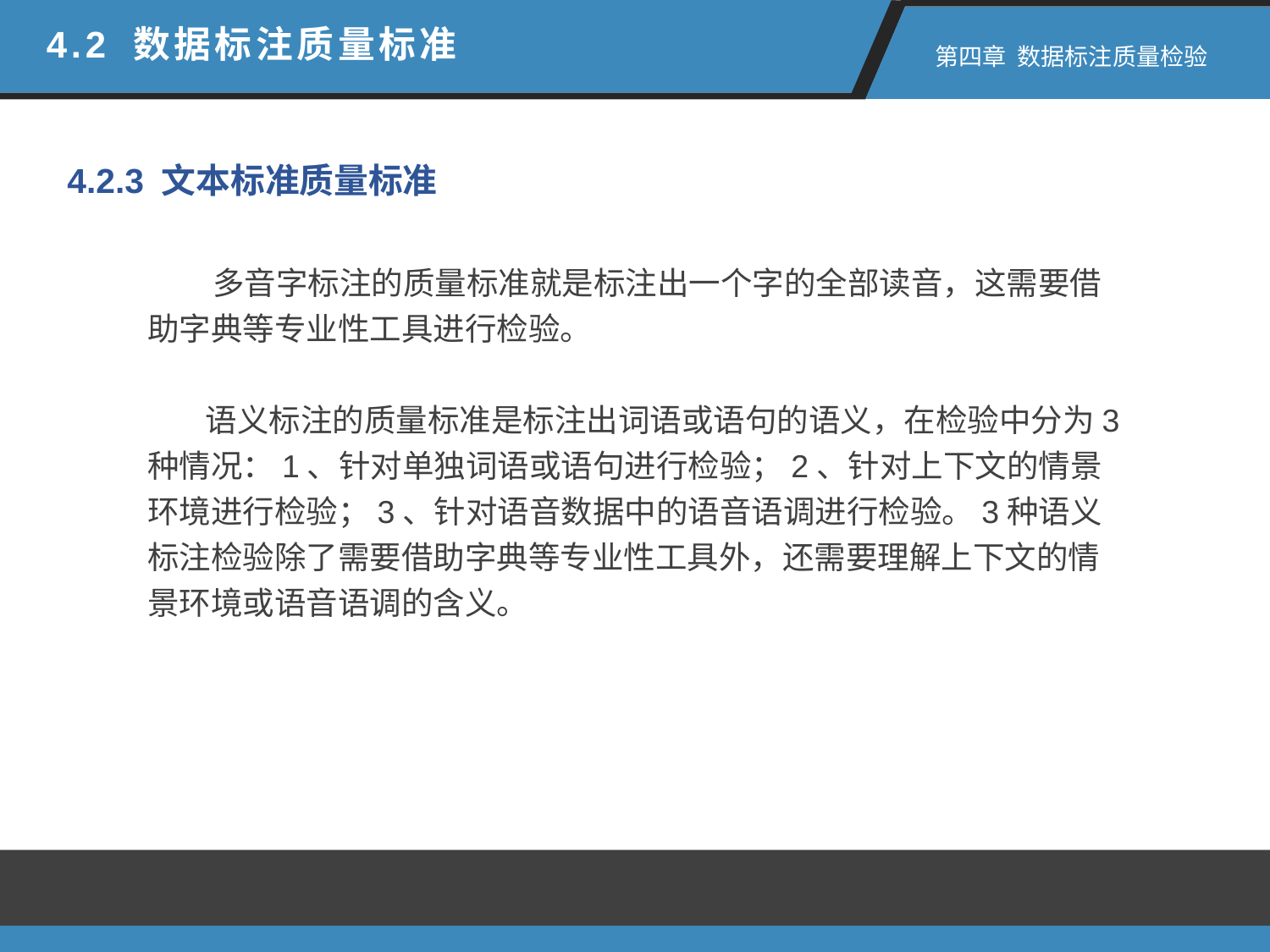

4.2 数据标注质量标准
  第四章  数据标注质量检验
4.2.3 文本标准质量标准
        多音字标注的质量标准就是标注出一个字的全部读音，这需要借助字典等专业性工具进行检验。

       语义标注的质量标准是标注出词语或语句的语义，在检验中分为3种情况：1、针对单独词语或语句进行检验；2、针对上下文的情景环境进行检验；3、针对语音数据中的语音语调进行检验。3种语义标注检验除了需要借助字典等专业性工具外，还需要理解上下文的情景环境或语音语调的含义。